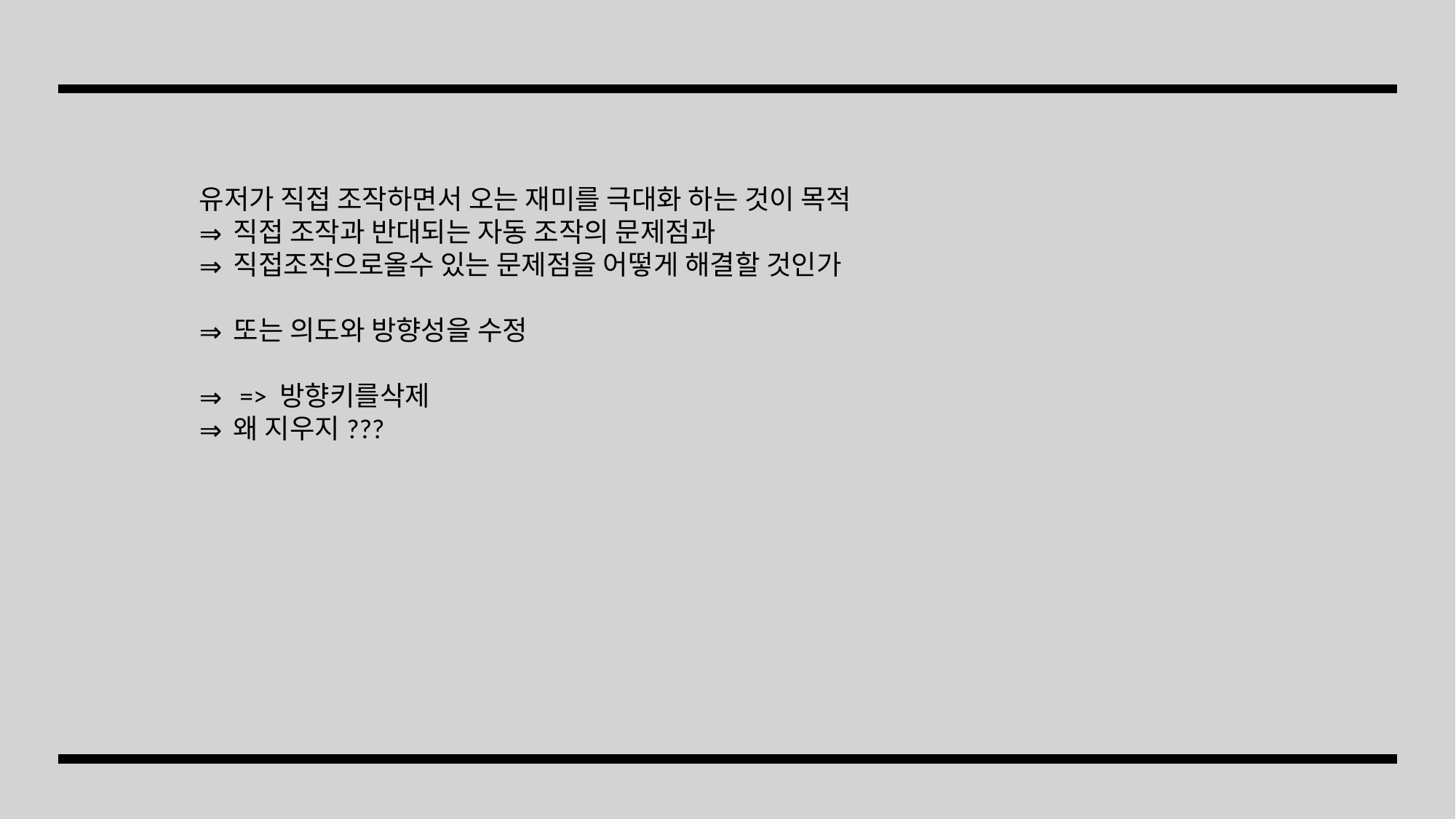

유저가 직접 조작하면서 오는 재미를 극대화 하는 것이 목적
직접 조작과 반대되는 자동 조작의 문제점과
직접조작으로올수 있는 문제점을 어떻게 해결할 것인가

또는 의도와 방향성을 수정

 => 방향키를삭제
왜 지우지???